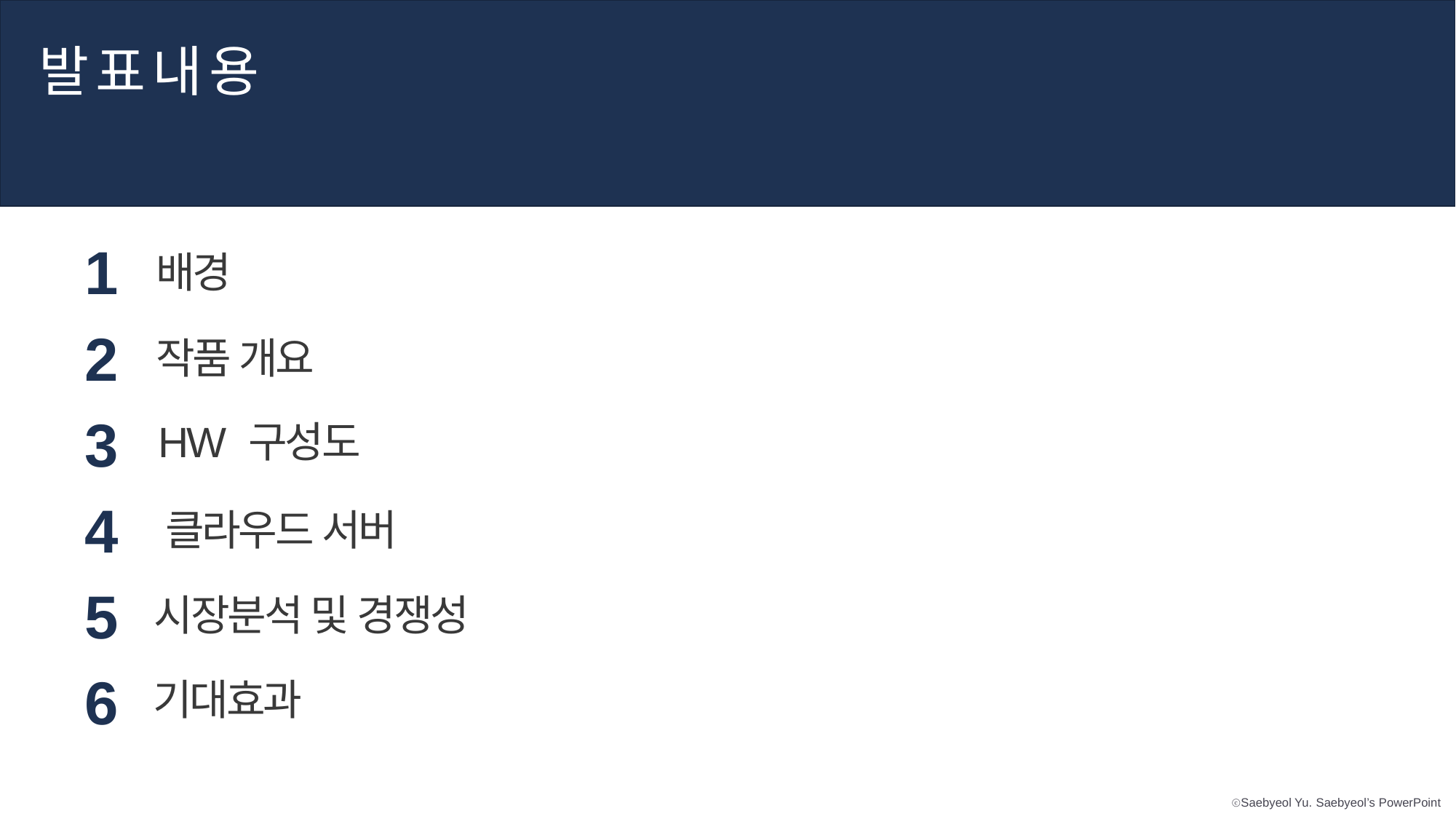

발 표 내 용
1
배경
2
작품 개요

3
HW 구성도
4
 클라우드 서버
5
시장분석 및 경쟁성
6
기대효과